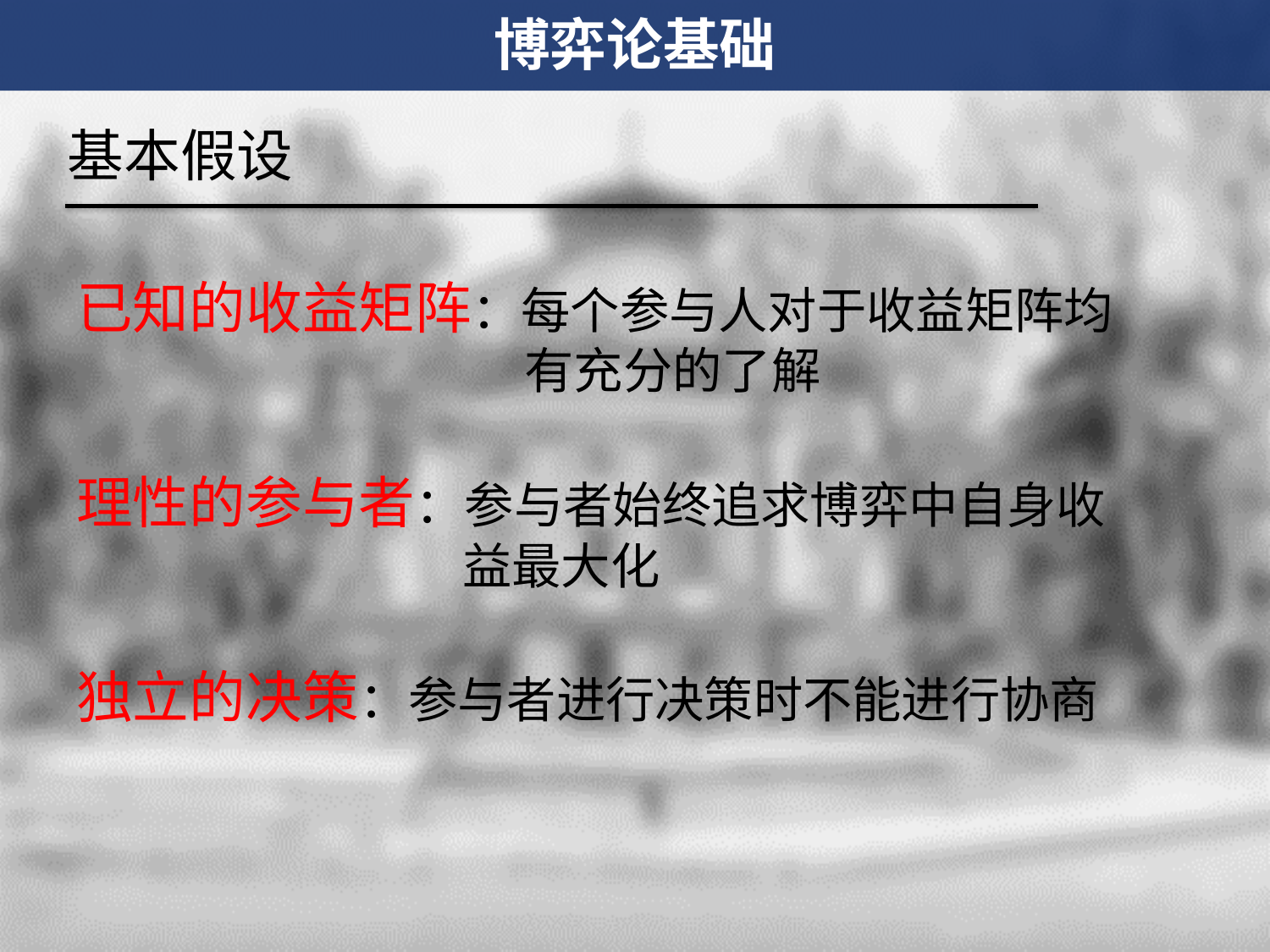

博弈论基础
基本假设
已知的收益矩阵：每个参与人对于收益矩阵均有充分的了解

理性的参与者：参与者始终追求博弈中自身收益最大化

独立的决策：参与者进行决策时不能进行协商